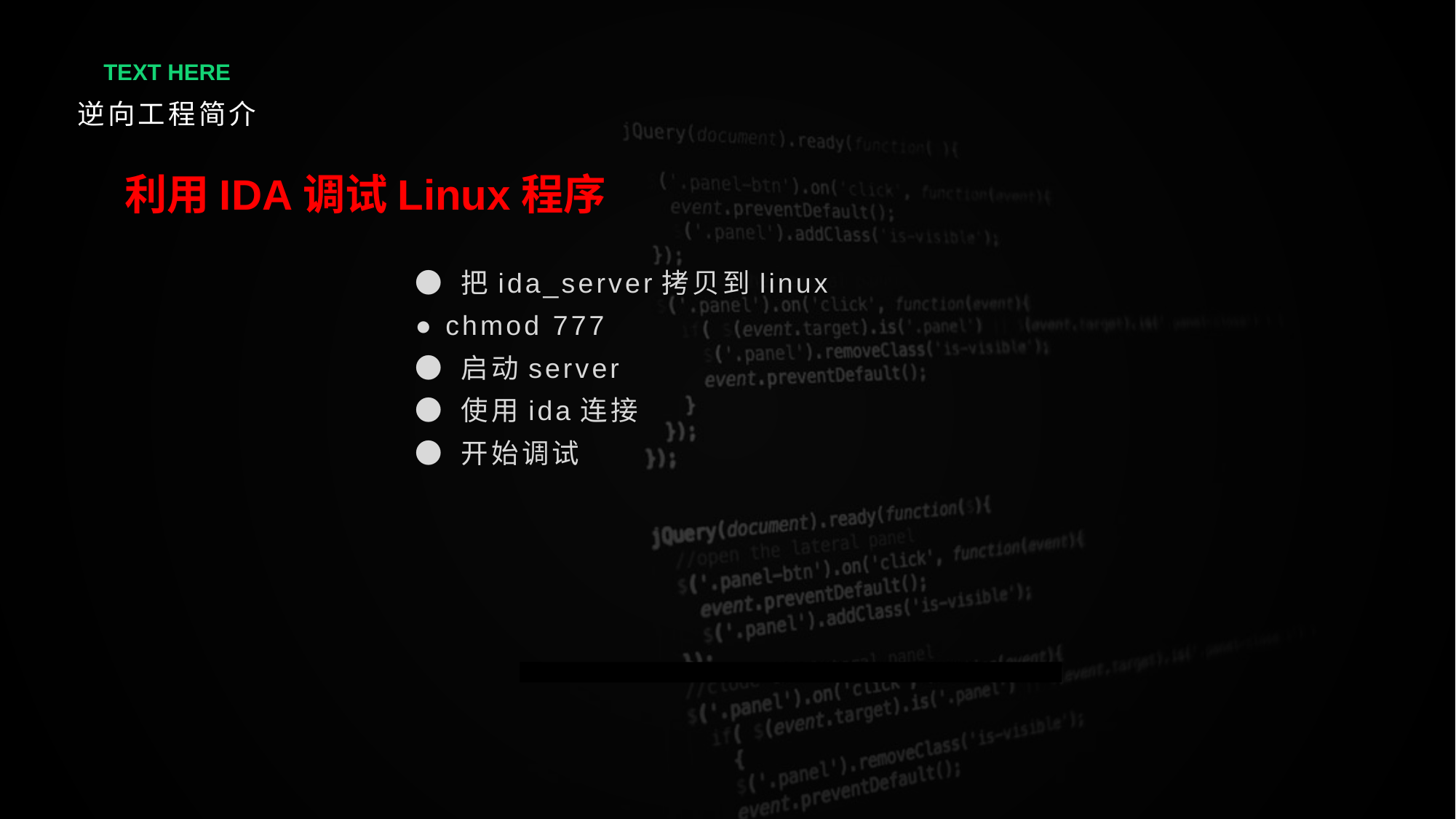

TEXT HERE
逆向工程简介
利用IDA调试Linux程序
● 把ida_server拷贝到linux
● chmod 777
● 启动server
● 使用ida连接
● 开始调试